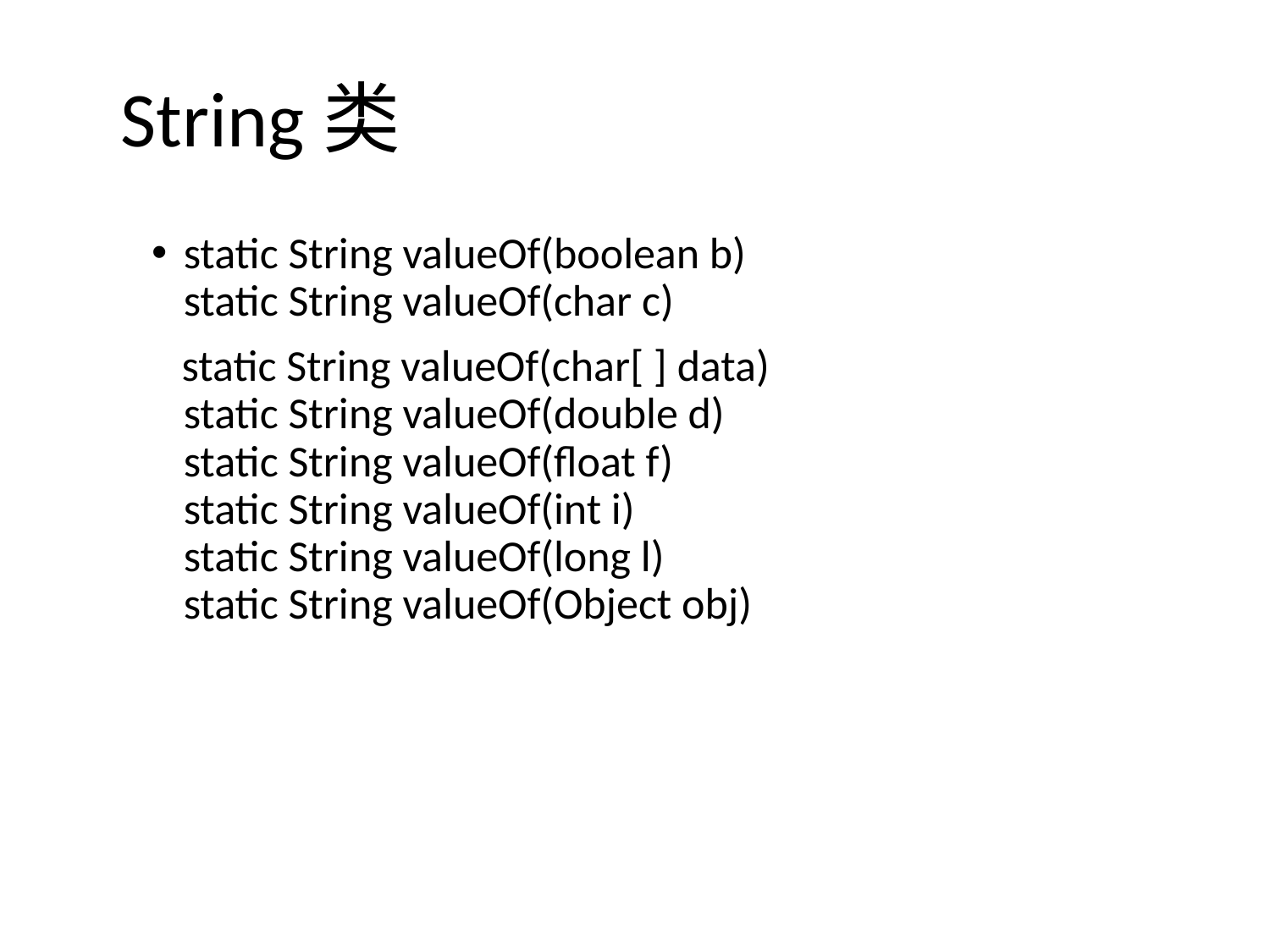

String类
static String valueOf(boolean b)
static String valueOf(char c)
   static String valueOf(char[ ] data)
static String valueOf(double d)
static String valueOf(float f)
static String valueOf(int i)
static String valueOf(long l)
static String valueOf(Object obj)